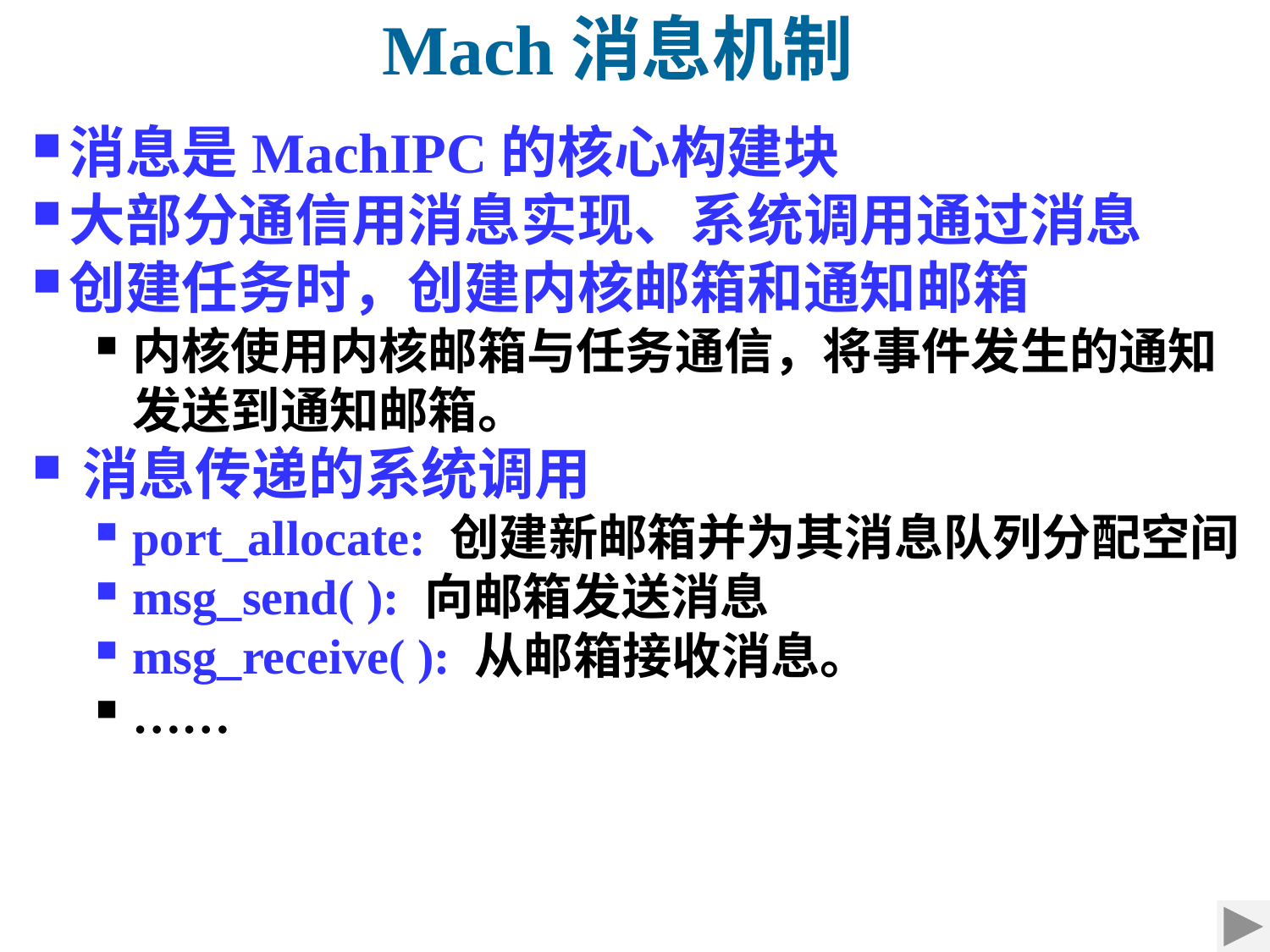

Mach消息机制
消息是MachIPC的核心构建块
大部分通信用消息实现、系统调用通过消息
创建任务时，创建内核邮箱和通知邮箱
内核使用内核邮箱与任务通信，将事件发生的通知发送到通知邮箱。
消息传递的系统调用
port_allocate: 创建新邮箱并为其消息队列分配空间
msg_send( ): 向邮箱发送消息
msg_receive( ): 从邮箱接收消息。
……
2021/9/3